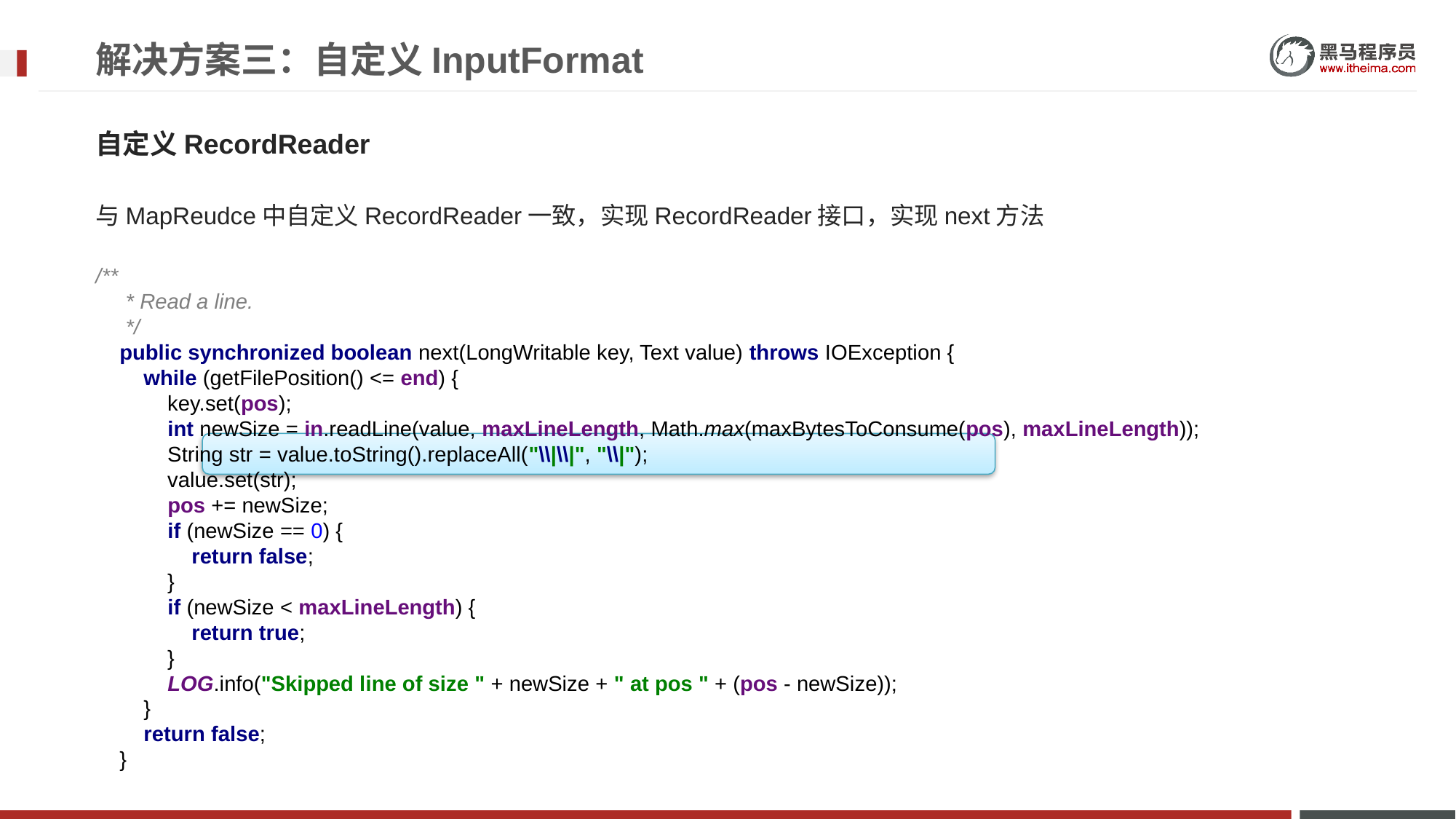

# 解决方案三：自定义InputFormat
自定义RecordReader
与MapReudce中自定义RecordReader一致，实现RecordReader接口，实现next方法
/**
     * Read a line.
     */
    public synchronized boolean next(LongWritable key, Text value) throws IOException {
        while (getFilePosition() <= end) {
            key.set(pos);
            int newSize = in.readLine(value, maxLineLength, Math.max(maxBytesToConsume(pos), maxLineLength));
            String str = value.toString().replaceAll("\\|\\|", "\\|");
            value.set(str);
            pos += newSize;
            if (newSize == 0) {
                return false;
            }
            if (newSize < maxLineLength) {
                return true;
            }
            LOG.info("Skipped line of size " + newSize + " at pos " + (pos - newSize));
        }
        return false;
    }